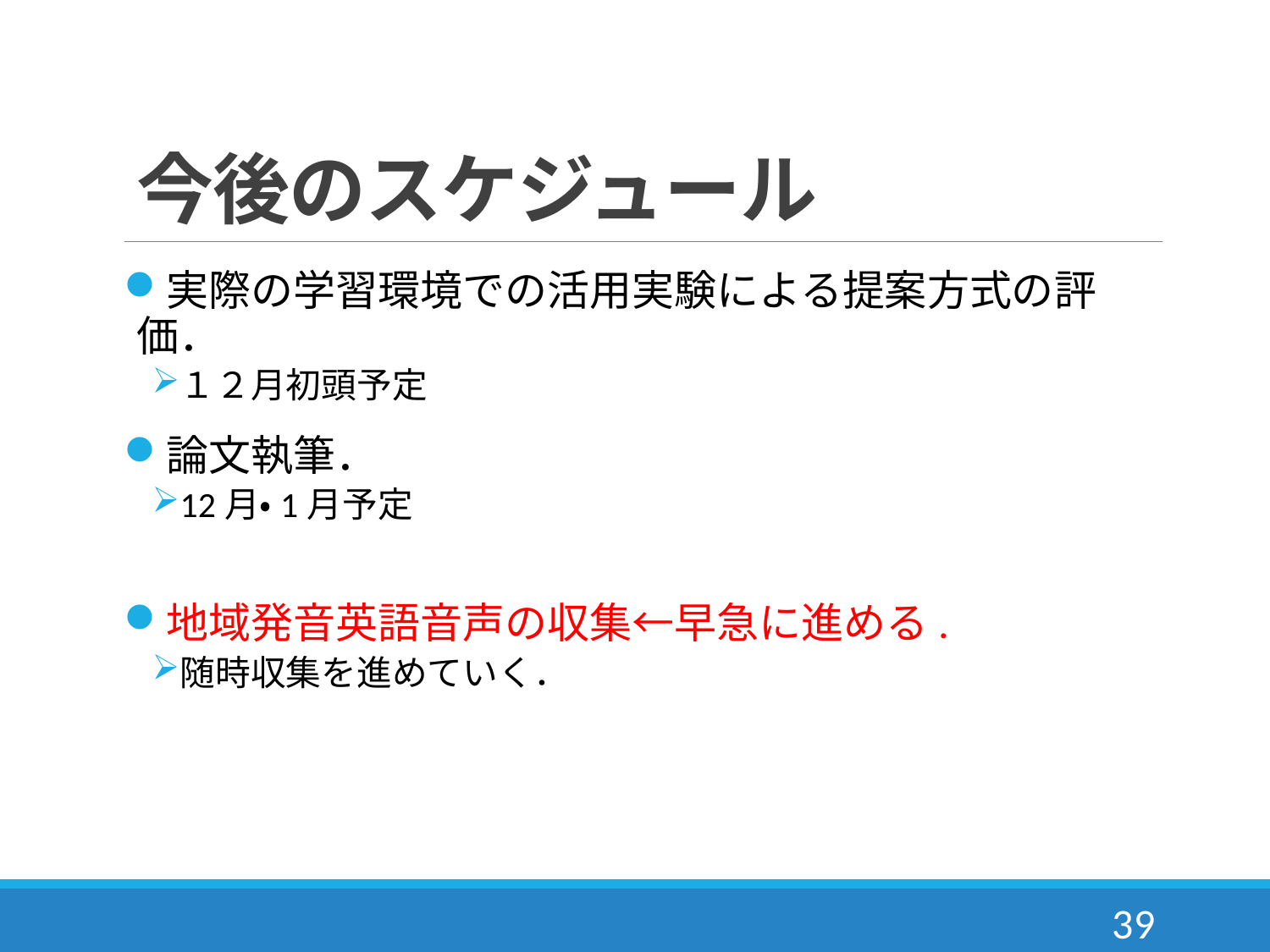

# 今後のスケジュール
実際の学習環境での活用実験による提案方式の評価．
１２月初頭予定
論文執筆．
12月・1月予定

地域発音英語音声の収集←早急に進める.
随時収集を進めていく．

39